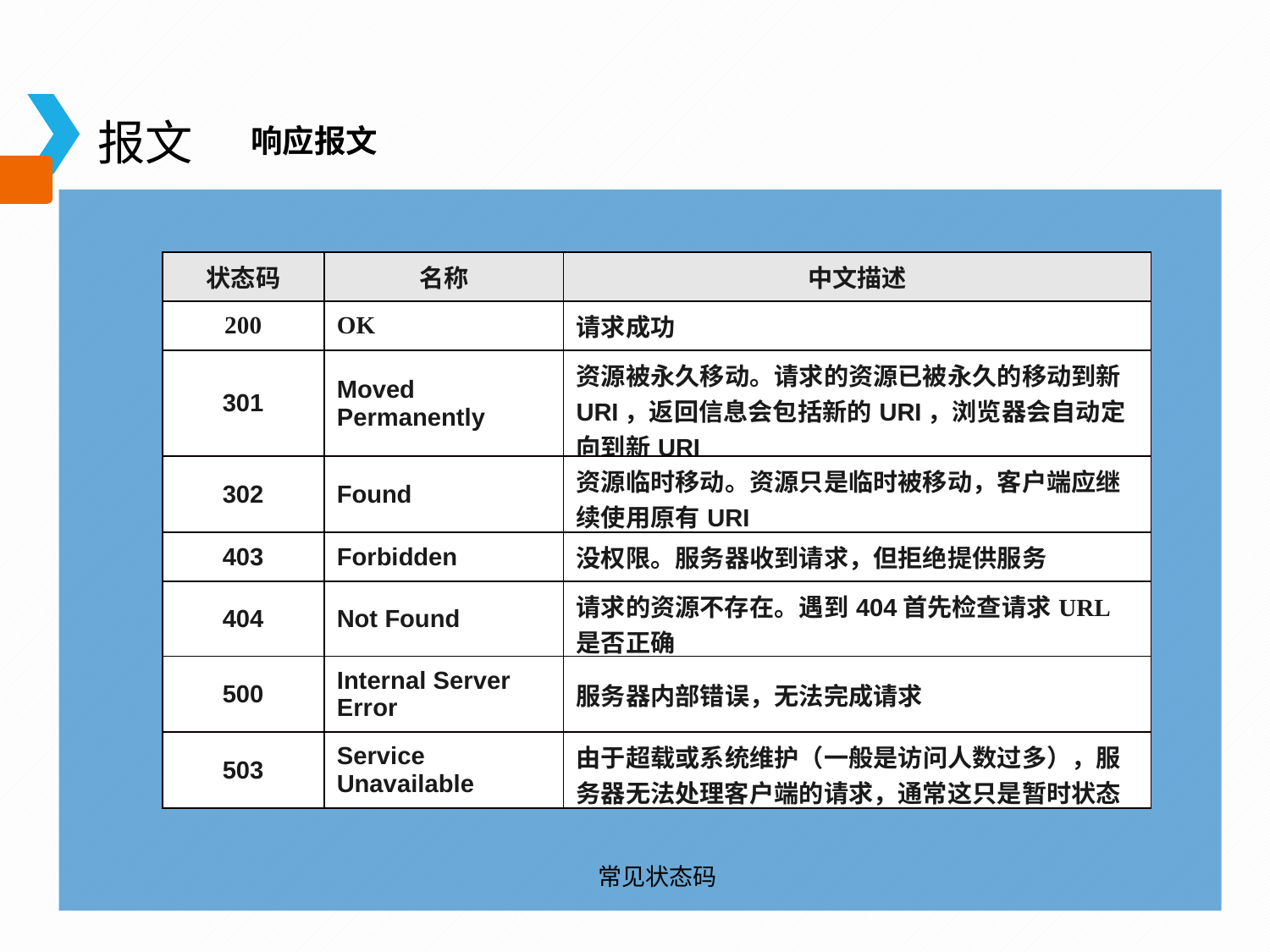

报文
响应报文

| 状态码 | 名称 | 中文描述 |
| --- | --- | --- |
| 200 | OK | 请求成功 |
| 301 | Moved Permanently | 资源被永久移动。请求的资源已被永久的移动到新URI，返回信息会包括新的URI，浏览器会自动定向到新URI |
| 302 | Found | 资源临时移动。资源只是临时被移动，客户端应继续使用原有URI |
| 403 | Forbidden | 没权限。服务器收到请求，但拒绝提供服务 |
| 404 | Not Found | 请求的资源不存在。遇到404首先检查请求URL是否正确 |
| 500 | Internal Server Error | 服务器内部错误，无法完成请求 |
| 503 | Service Unavailable | 由于超载或系统维护（一般是访问人数过多），服务器无法处理客户端的请求，通常这只是暂时状态 |
常见状态码